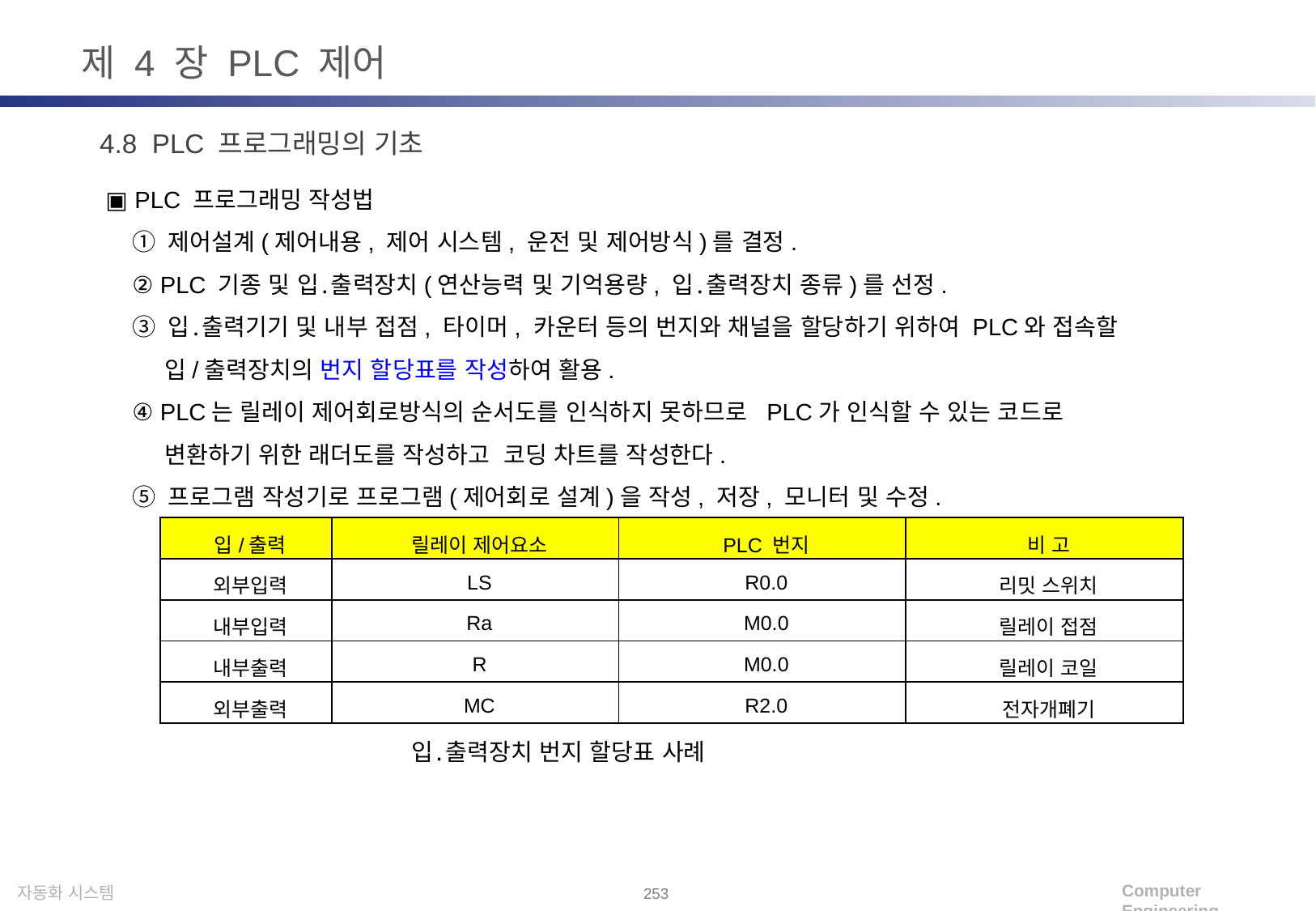

제 4 장 PLC 제어
4.8  PLC 프로그래밍의 기초
▣ PLC 프로그래밍 작성법
    ① 제어설계(제어내용, 제어 시스템, 운전 및 제어방식)를 결정.
    ② PLC 기종 및 입․출력장치(연산능력 및 기억용량, 입․출력장치 종류)를 선정.
    ③ 입․출력기기 및 내부 접점, 타이머, 카운터 등의 번지와 채널을 할당하기 위하여 PLC와 접속할
        입/출력장치의 번지 할당표를 작성하여 활용.
    ④ PLC는 릴레이 제어회로방식의 순서도를 인식하지 못하므로  PLC가 인식할 수 있는 코드로
        변환하기 위한 래더도를 작성하고  코딩 차트를 작성한다.
    ⑤ 프로그램 작성기로 프로그램(제어회로 설계)을 작성, 저장, 모니터 및 수정.

                                             입․출력장치 번지 할당표 사례
| 입/출력 | 릴레이 제어요소 | PLC 번지 | 비 고 |
| --- | --- | --- | --- |
| 외부입력 | LS | R0.0 | 리밋 스위치 |
| 내부입력 | Ra | M0.0 | 릴레이 접점 |
| 내부출력 | R | M0.0 | 릴레이 코일 |
| 외부출력 | MC | R2.0 | 전자개폐기 |